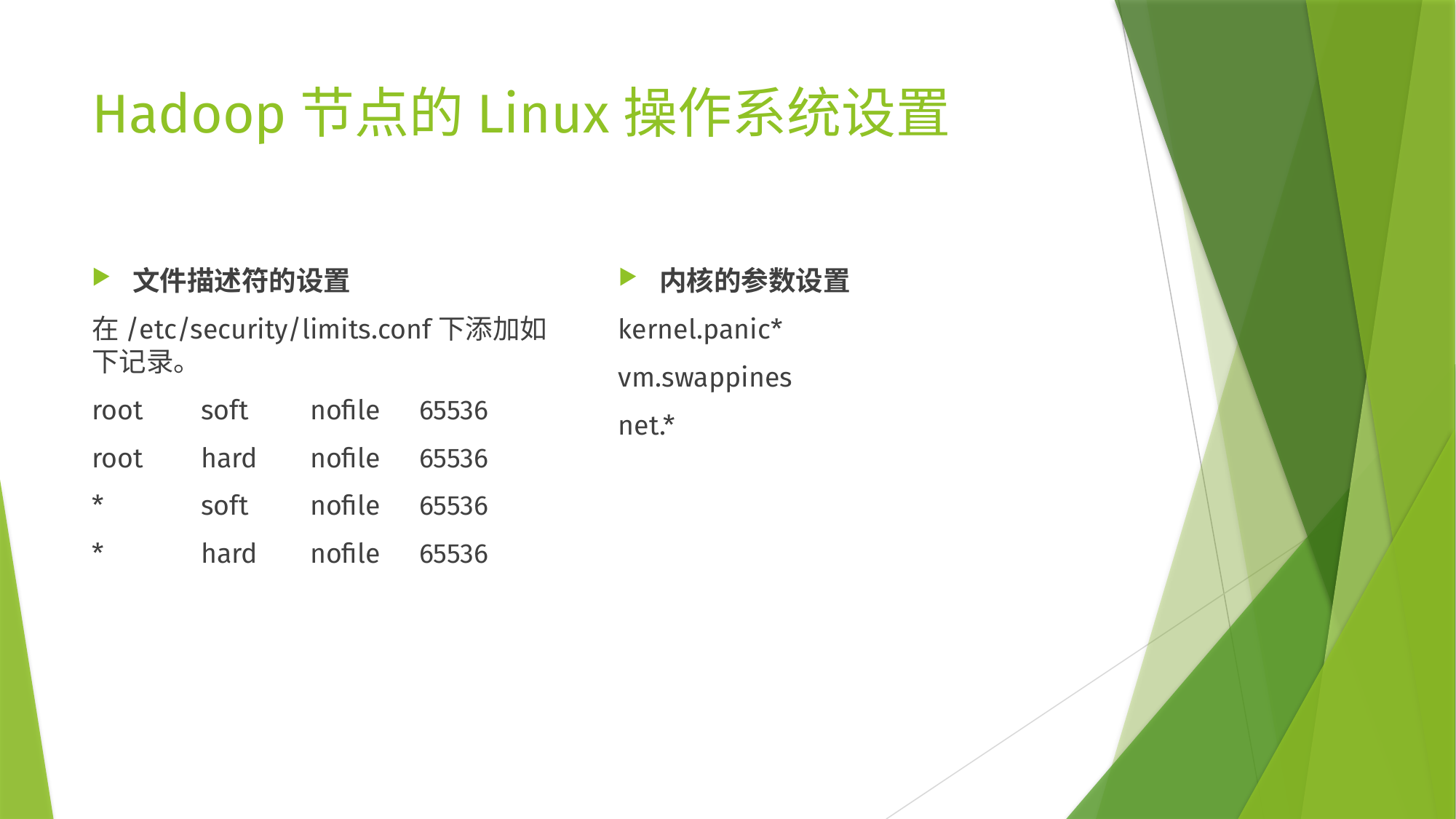

# Hadoop节点的Linux操作系统设置
文件描述符的设置
在/etc/security/limits.conf下添加如下记录。
root	soft	nofile	65536
root	hard	nofile	65536
*	soft	nofile	65536
*	hard	nofile	65536

内核的参数设置
kernel.panic*
vm.swappines
net.*